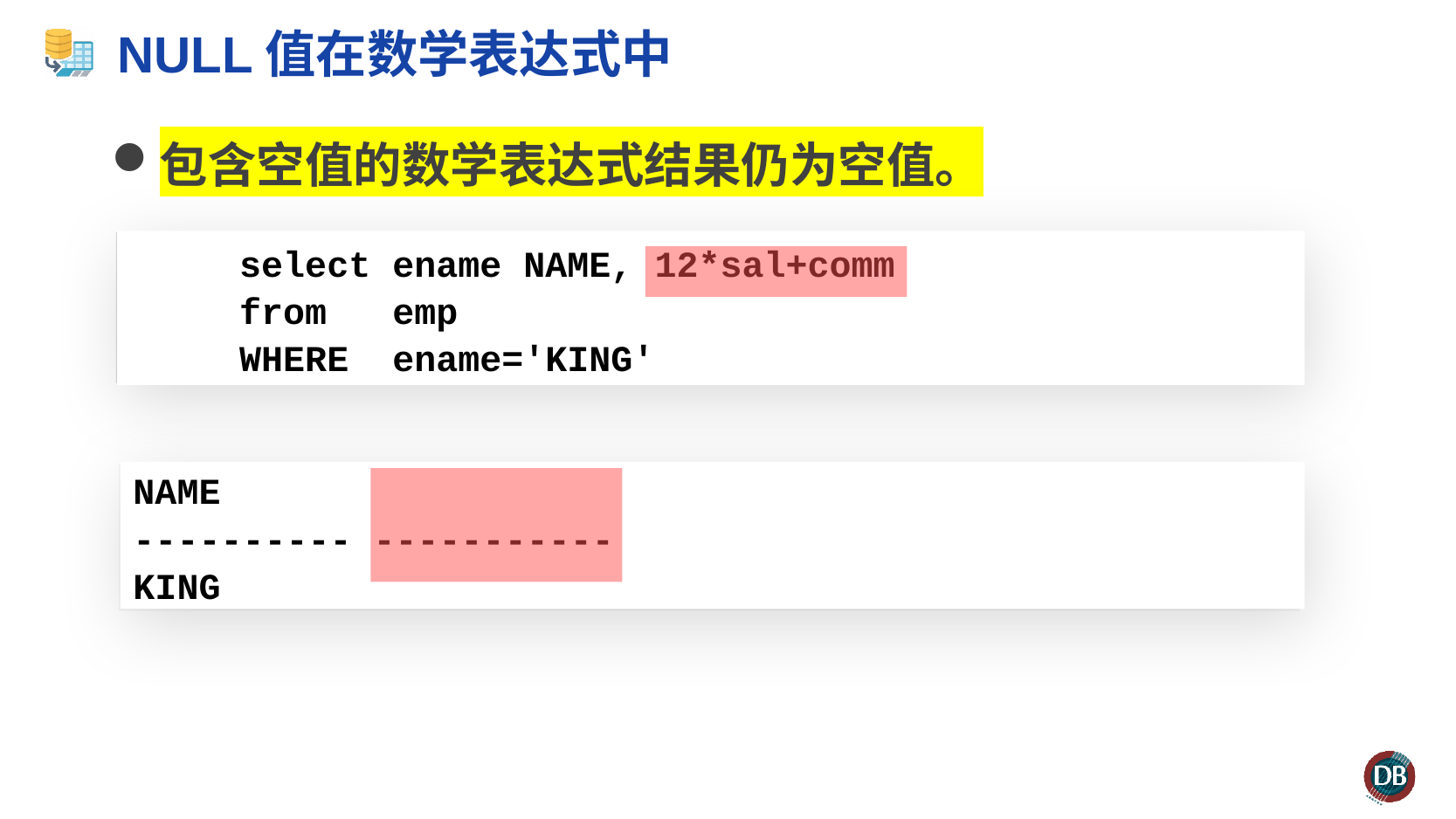

# NULL值在数学表达式中
包含空值的数学表达式结果仍为空值。
     select ename NAME, 12*sal+comm
     from   emp
     WHERE  ename='KING'

NAME
---------- -----------
KING